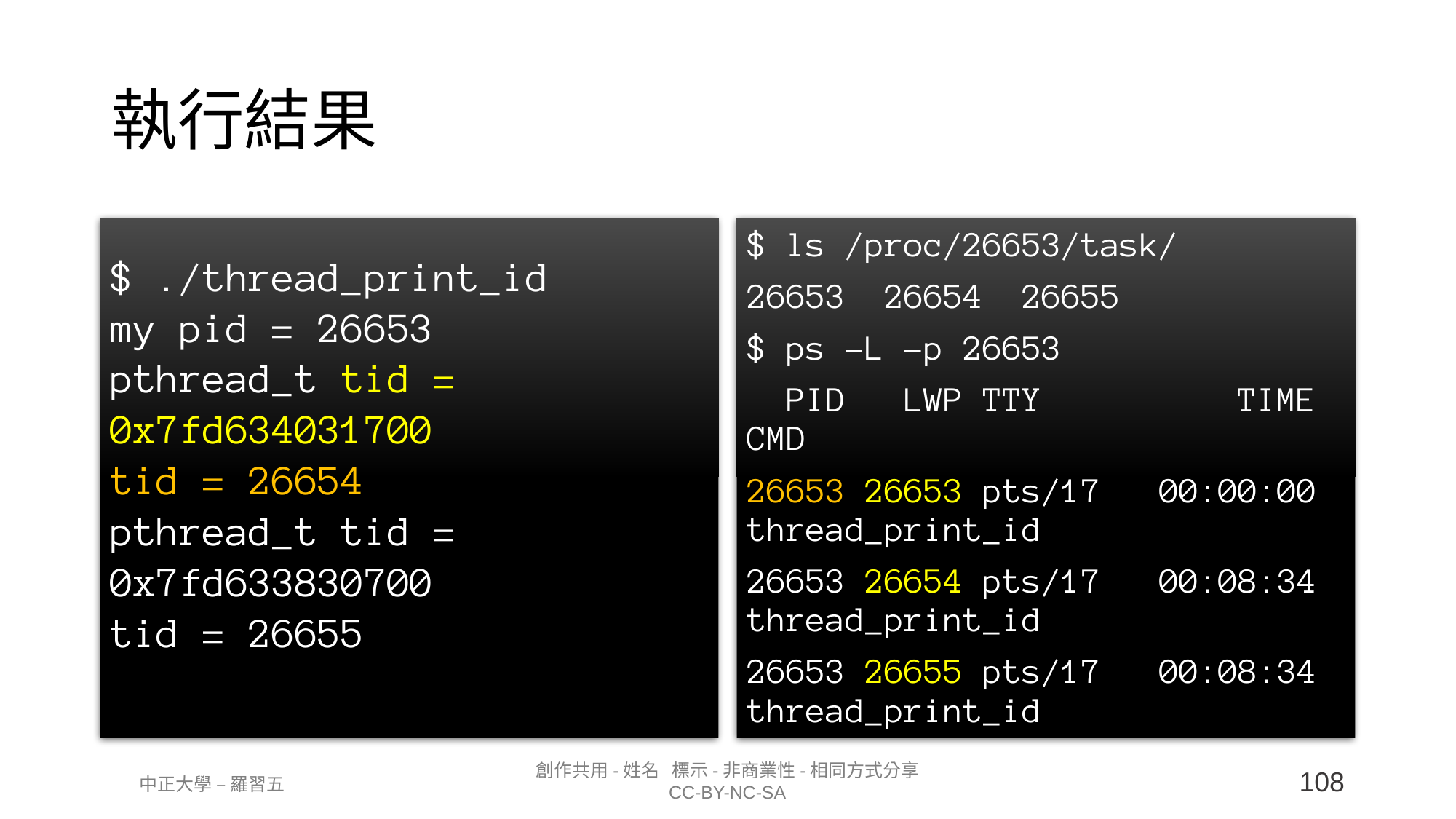

# 執行結果
$ ./thread_print_id
my pid = 26653
pthread_t tid = 0x7fd634031700
tid = 26654
pthread_t tid = 0x7fd633830700
tid = 26655

$ ls /proc/26653/task/
26653  26654  26655
$ ps -L -p 26653
  PID   LWP TTY          TIME CMD
26653 26653 pts/17   00:00:00 thread_print_id
26653 26654 pts/17   00:08:34 thread_print_id
26653 26655 pts/17   00:08:34 thread_print_id